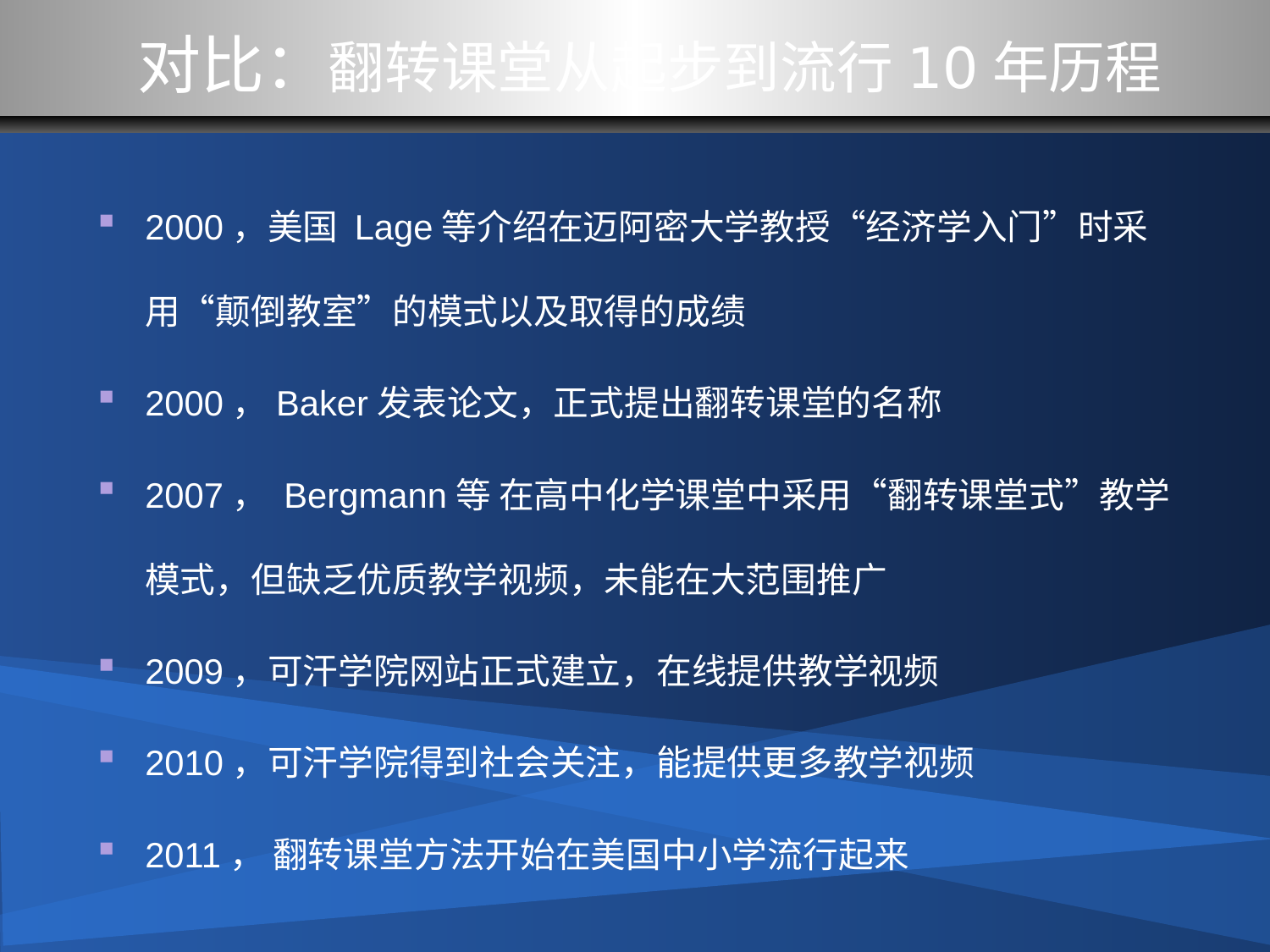

对比：翻转课堂从起步到流行10年历程
2000，美国 Lage等介绍在迈阿密大学教授“经济学入门”时采用“颠倒教室”的模式以及取得的成绩
2000，Baker发表论文，正式提出翻转课堂的名称
2007， Bergmann等 在高中化学课堂中采用“翻转课堂式”教学模式，但缺乏优质教学视频，未能在大范围推广
2009，可汗学院网站正式建立，在线提供教学视频
2010，可汗学院得到社会关注，能提供更多教学视频
2011， 翻转课堂方法开始在美国中小学流行起来